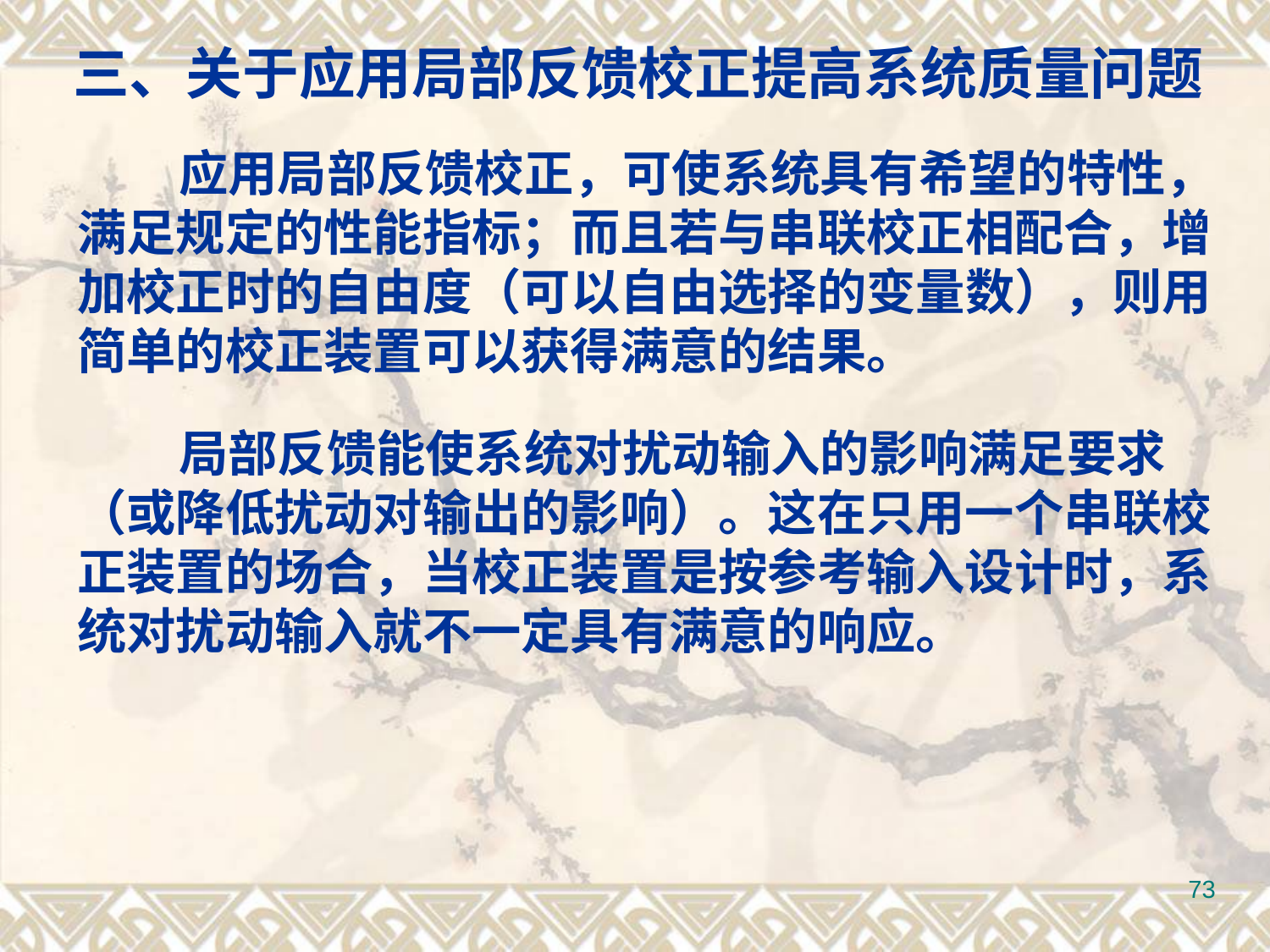

三、关于应用局部反馈校正提高系统质量问题
        应用局部反馈校正，可使系统具有希望的特性，满足规定的性能指标；而且若与串联校正相配合，增加校正时的自由度（可以自由选择的变量数），则用简单的校正装置可以获得满意的结果。
        局部反馈能使系统对扰动输入的影响满足要求（或降低扰动对输出的影响）。这在只用一个串联校正装置的场合，当校正装置是按参考输入设计时，系统对扰动输入就不一定具有满意的响应。
73